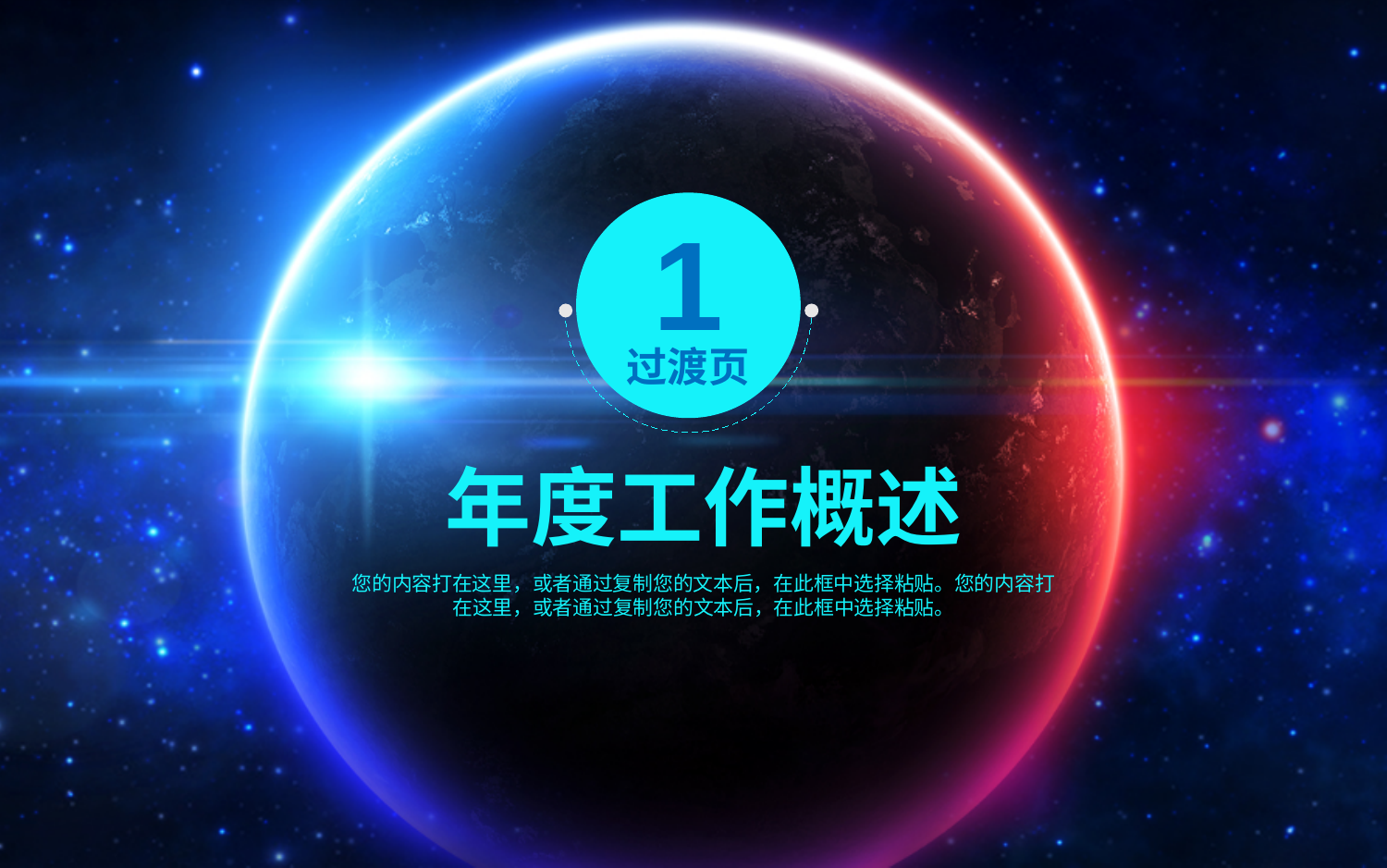

1

过渡页
年度工作概述
您的内容打在这里，或者通过复制您的文本后，在此框中选择粘贴。您的内容打在这里，或者通过复制您的文本后，在此框中选择粘贴。